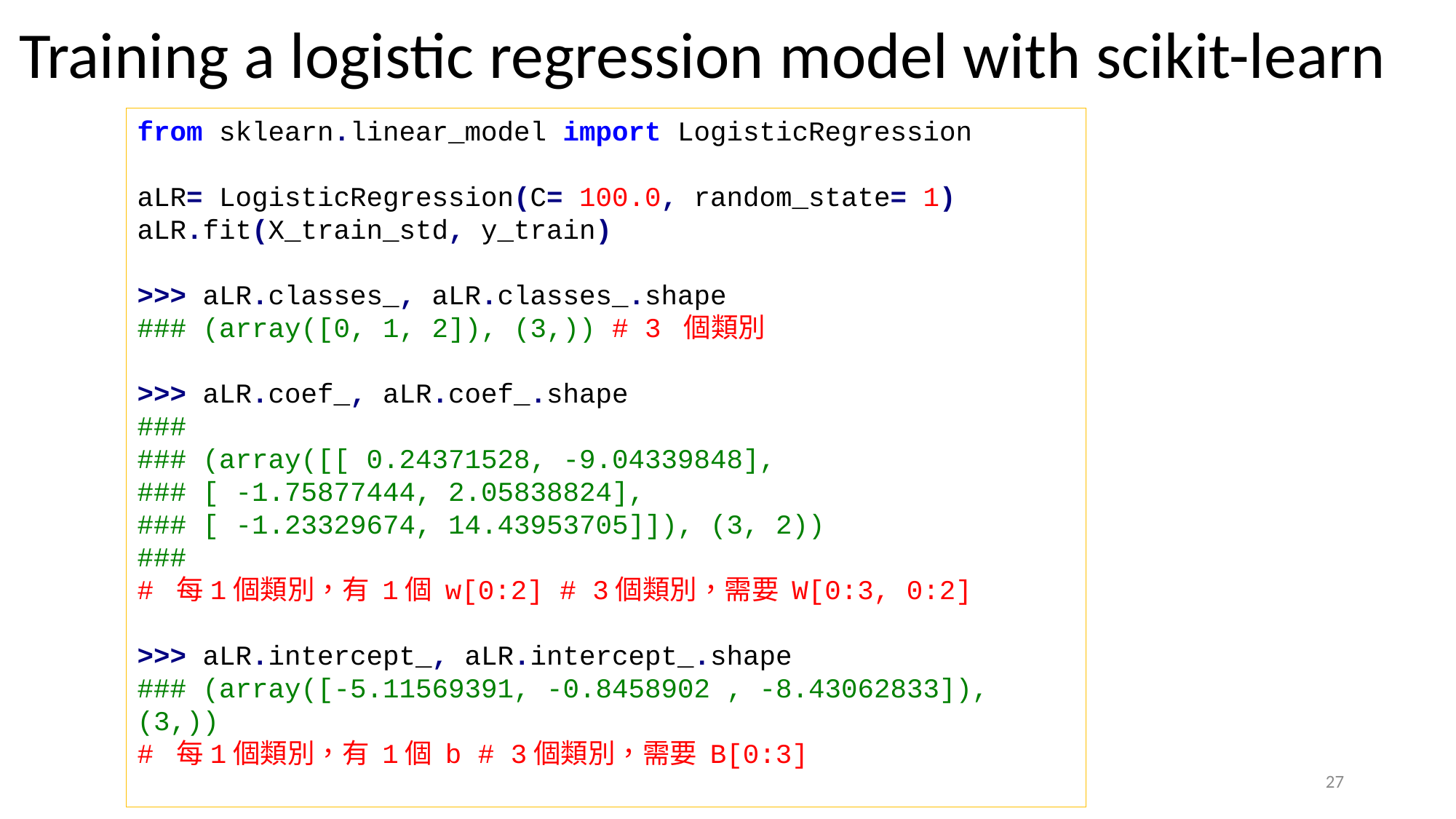

# Training a logistic regression model with scikit-learn
from sklearn.linear_model import LogisticRegression

aLR= LogisticRegression(C= 100.0, random_state= 1)
aLR.fit(X_train_std, y_train)

>>> aLR.classes_, aLR.classes_.shape
### (array([0, 1, 2]), (3,)) # 3 個類別

>>> aLR.coef_, aLR.coef_.shape
###
### (array([[ 0.24371528, -9.04339848],
### [ -1.75877444, 2.05838824],
### [ -1.23329674, 14.43953705]]), (3, 2))
###
# 每1個類別，有 1個 w[0:2] # 3個類別，需要 W[0:3, 0:2]

>>> aLR.intercept_, aLR.intercept_.shape
### (array([-5.11569391, -0.8458902 , -8.43062833]), (3,))
# 每1個類別，有 1個 b # 3個類別，需要 B[0:3]

27